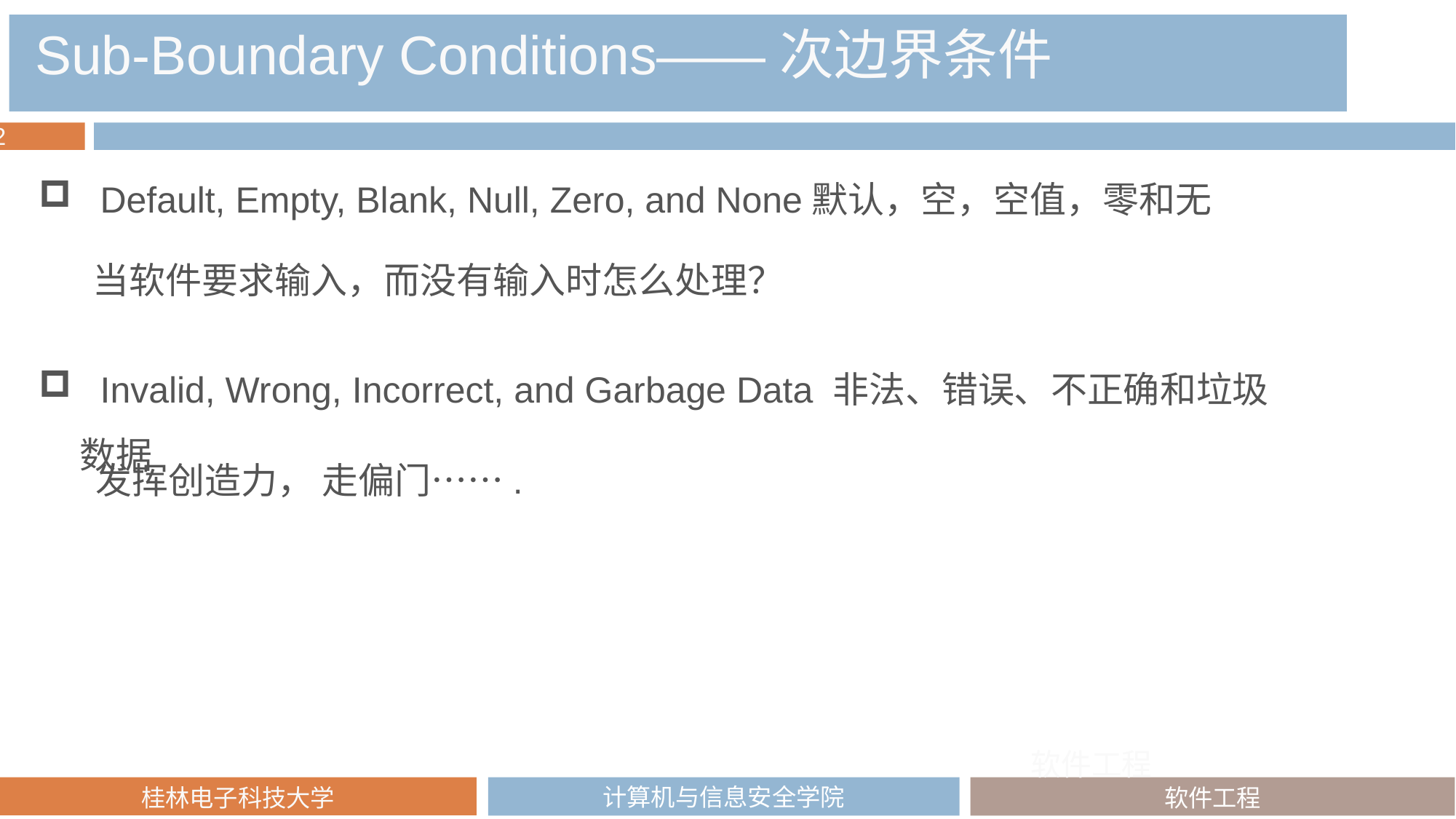

Sub-Boundary Conditions——次边界条件
  Default, Empty, Blank, Null, Zero, and None默认，空，空值，零和无

当软件要求输入，而没有输入时怎么处理？
  Invalid, Wrong, Incorrect, and Garbage Data 非法、错误、不正确和垃圾数据
发挥创造力， 走偏门…….
软件工程